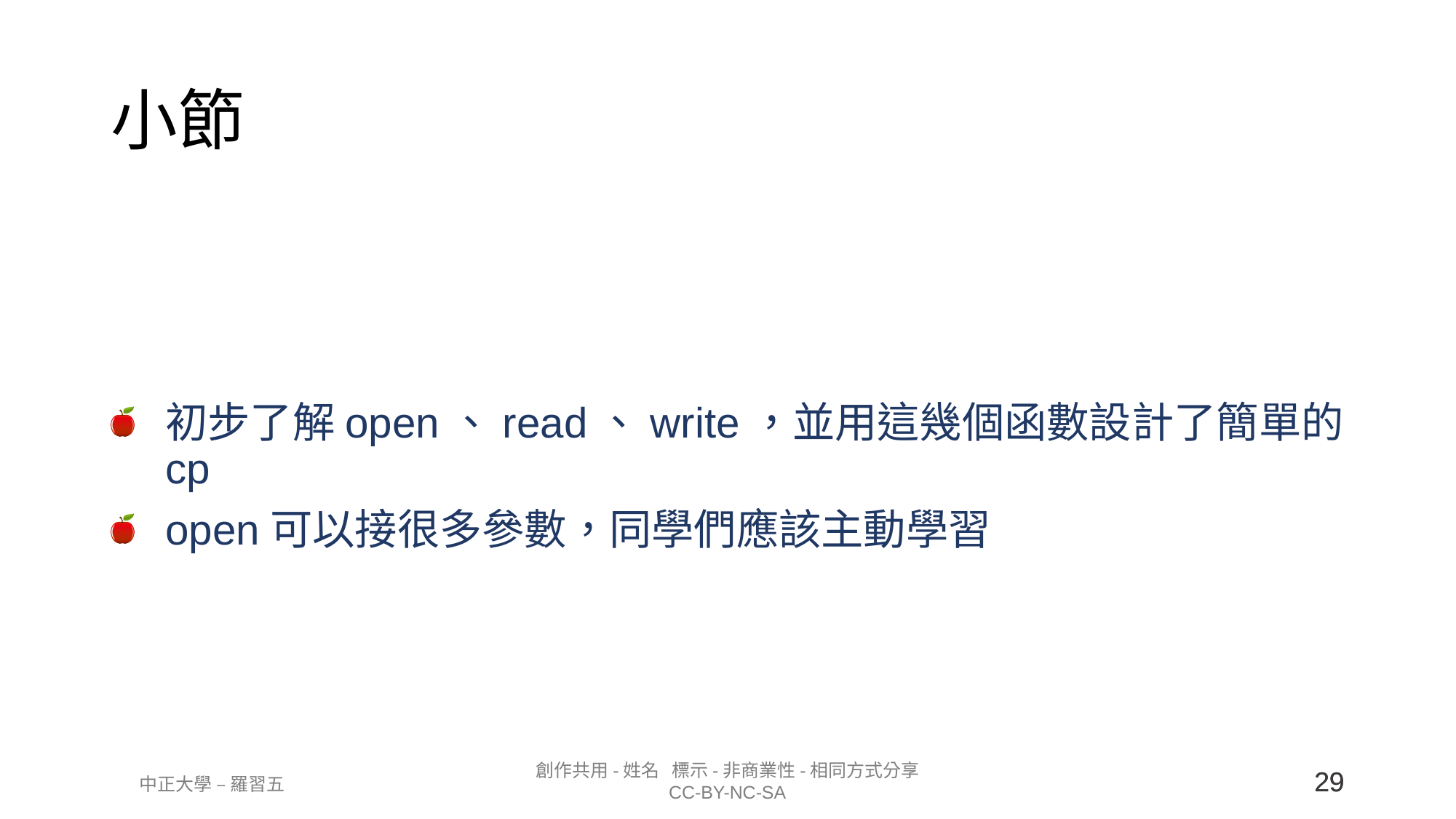

# 小節
初步了解open、read、write，並用這幾個函數設計了簡單的cp
open可以接很多參數，同學們應該主動學習